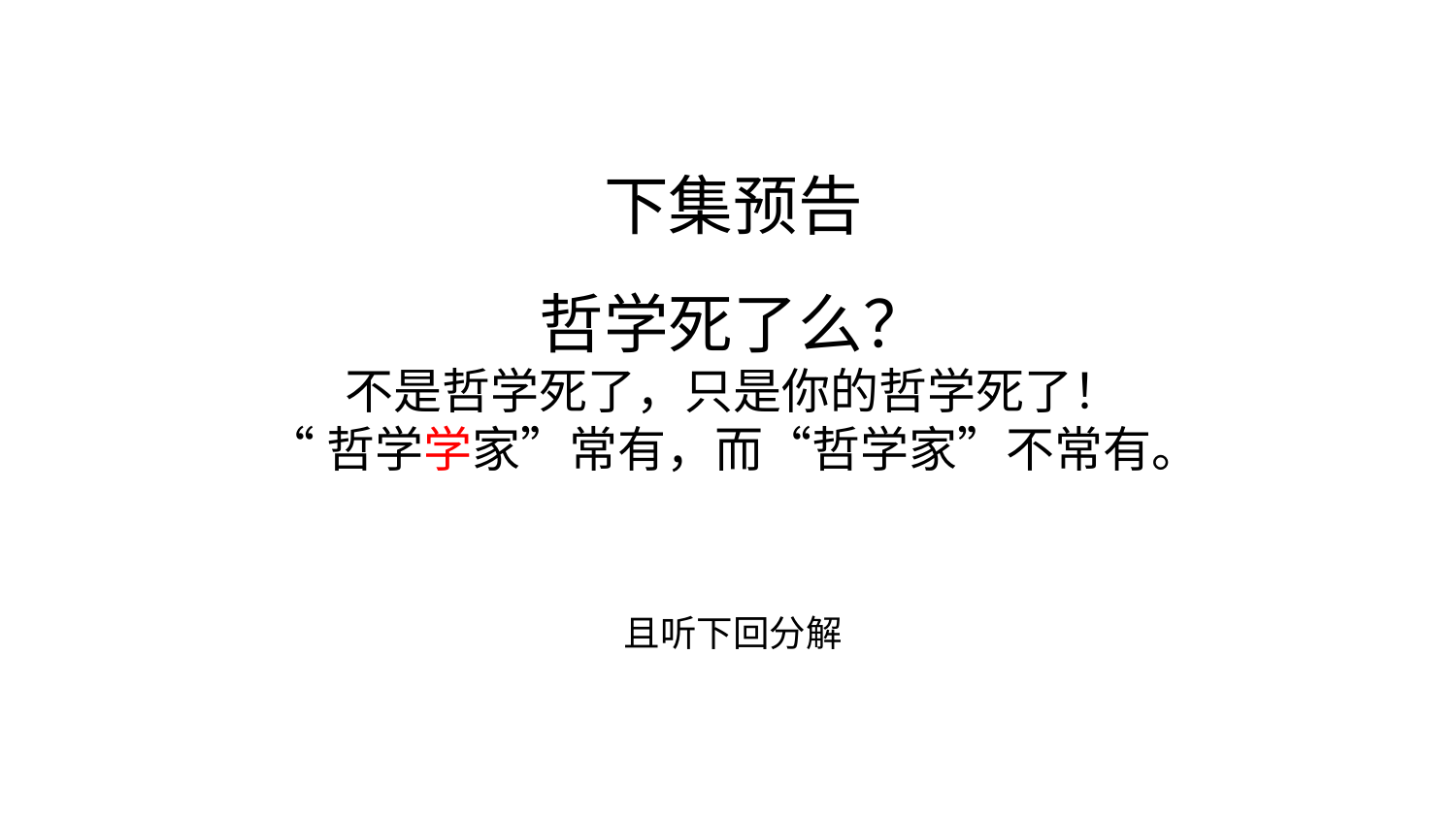

下集预告
哲学死了么？
不是哲学死了，只是你的哲学死了！
“哲学学家”常有，而“哲学家”不常有。
且听下回分解